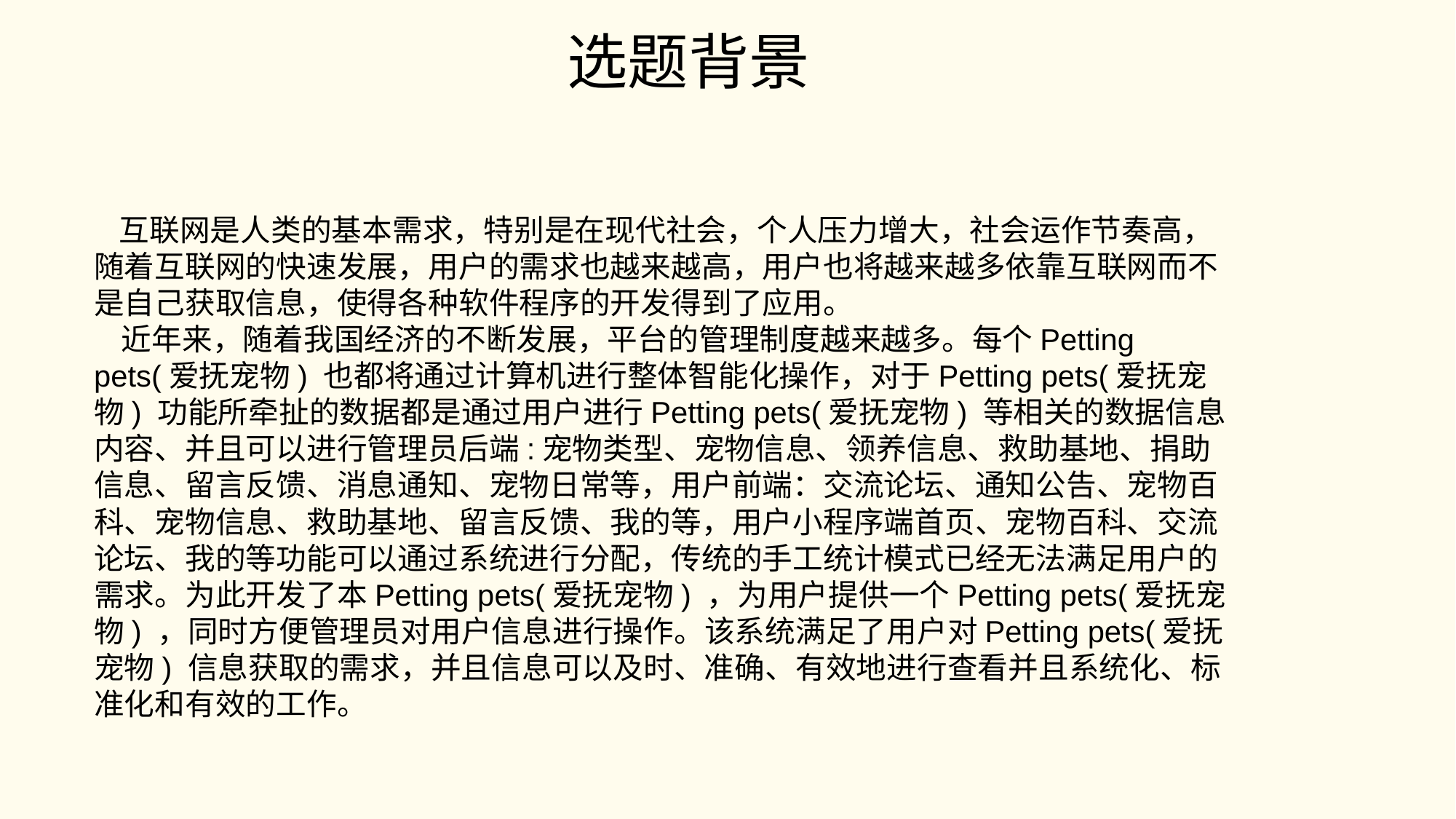

选题背景
   互联网是人类的基本需求，特别是在现代社会，个人压力增大，社会运作节奏高，随着互联网的快速发展，用户的需求也越来越高，用户也将越来越多依靠互联网而不是自己获取信息，使得各种软件程序的开发得到了应用。
   近年来，随着我国经济的不断发展，平台的管理制度越来越多。每个Petting pets(爱抚宠物) 也都将通过计算机进行整体智能化操作，对于Petting pets(爱抚宠物) 功能所牵扯的数据都是通过用户进行Petting pets(爱抚宠物) 等相关的数据信息内容、并且可以进行管理员后端:宠物类型、宠物信息、领养信息、救助基地、捐助信息、留言反馈、消息通知、宠物日常等，用户前端：交流论坛、通知公告、宠物百科、宠物信息、救助基地、留言反馈、我的等，用户小程序端首页、宠物百科、交流论坛、我的等功能可以通过系统进行分配，传统的手工统计模式已经无法满足用户的需求。为此开发了本Petting pets(爱抚宠物) ，为用户提供一个Petting pets(爱抚宠物) ，同时方便管理员对用户信息进行操作。该系统满足了用户对Petting pets(爱抚宠物) 信息获取的需求，并且信息可以及时、准确、有效地进行查看并且系统化、标准化和有效的工作。
e7d195523061f1c0c2b73831c94a3edc981f60e396d3e182073EE1468018468A7F192AE5E5CD515B6C3125F8AF6E4EE646174E8CF0B46FD19828DCE8CDA3B3A044A74F0E769C5FA8CB87AB6FC303C8BA3785FAC64AF542475A45392D2F8775CA8396ADF9814316F4BCA66A595152145D02A78D9995D9D21073999643B7859F2D3C4C10EF3DCFD341B293B5F8E08C2DF1